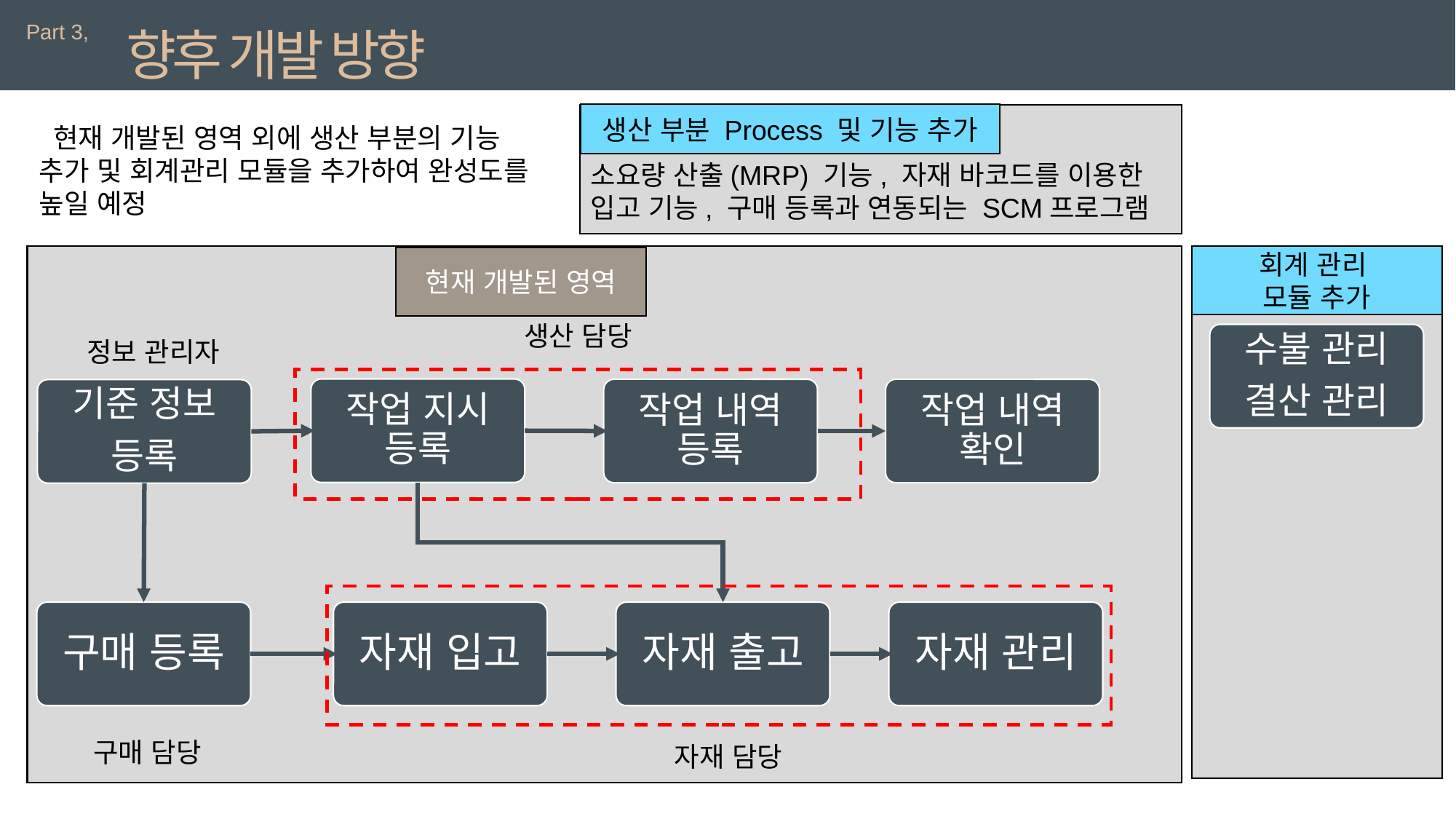

Part 3,
향후 개발 방향
생산 부분 Process 및 기능 추가

 현재 개발된 영역 외에 생산 부분의 기능 추가 및 회계관리 모듈을 추가하여 완성도를 높일 예정
소요량 산출(MRP) 기능, 자재 바코드를 이용한 입고 기능, 구매 등록과 연동되는 SCM프로그램

회계 관리
모듈 추가

현재 개발된 영역
생산 담당

수불 관리
결산 관리
정보 관리자

작업 지시 등록

작업 내역 등록

작업 내역 확인

기준 정보
등록

구매 등록

자재 입고

자재 출고

자재 관리
구매 담당
자재 담당